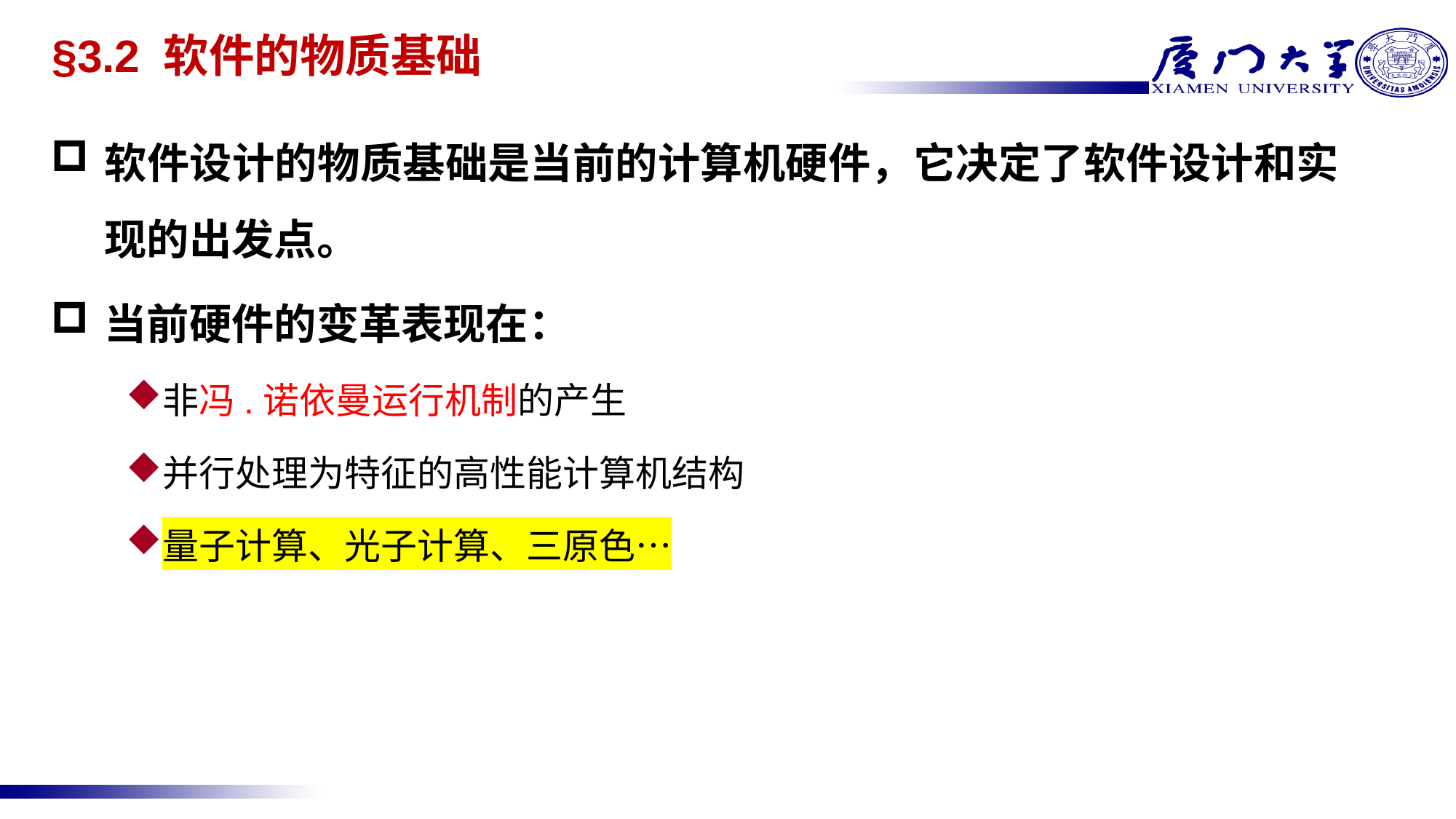

# §3.2 软件的物质基础
软件设计的物质基础是当前的计算机硬件，它决定了软件设计和实现的出发点。
当前硬件的变革表现在：
非冯.诺依曼运行机制的产生
并行处理为特征的高性能计算机结构
量子计算、光子计算、三原色…